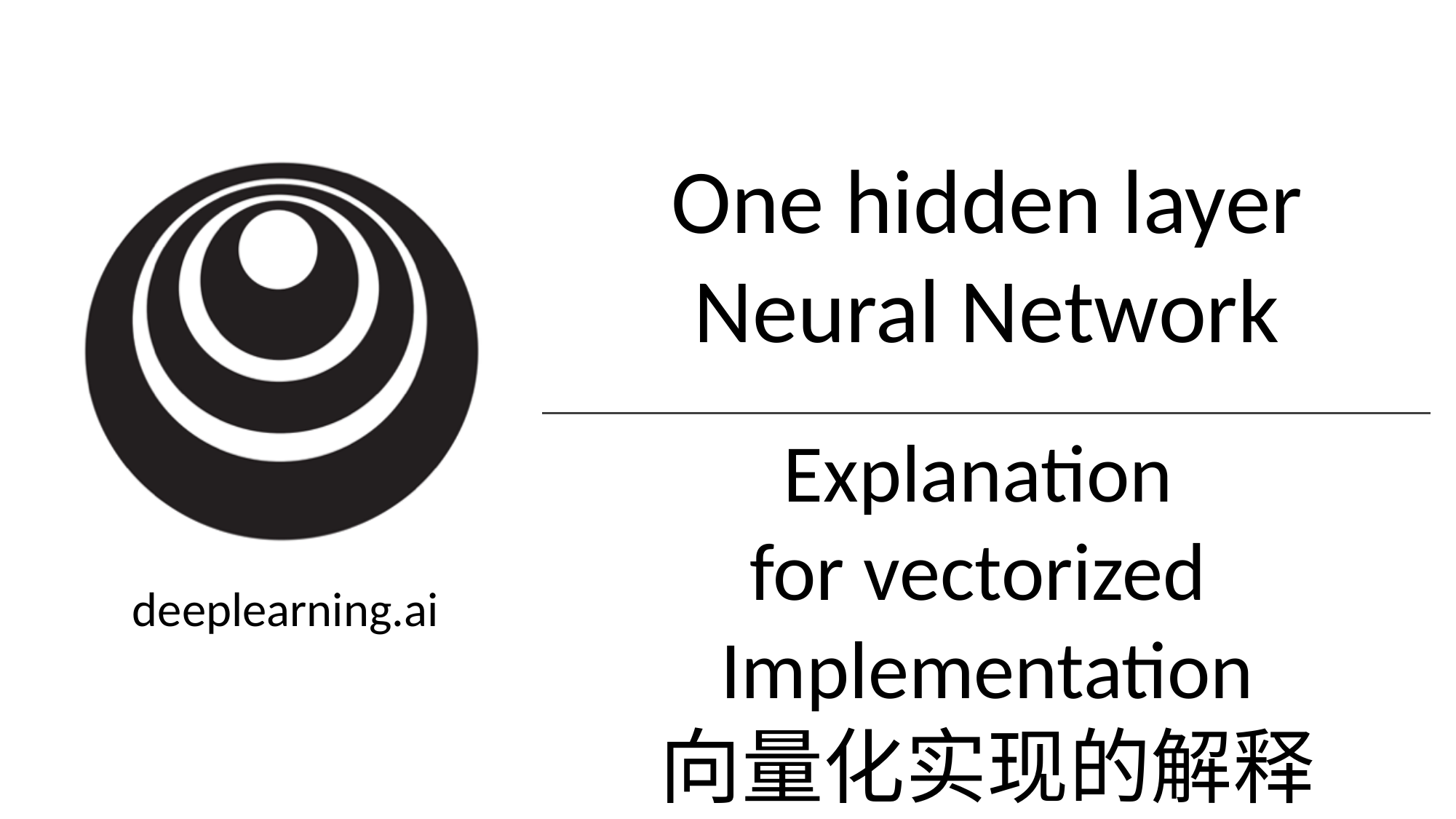

One hidden layer
Neural Network
Explanation
for vectorized
Implementation
向量化实现的解释